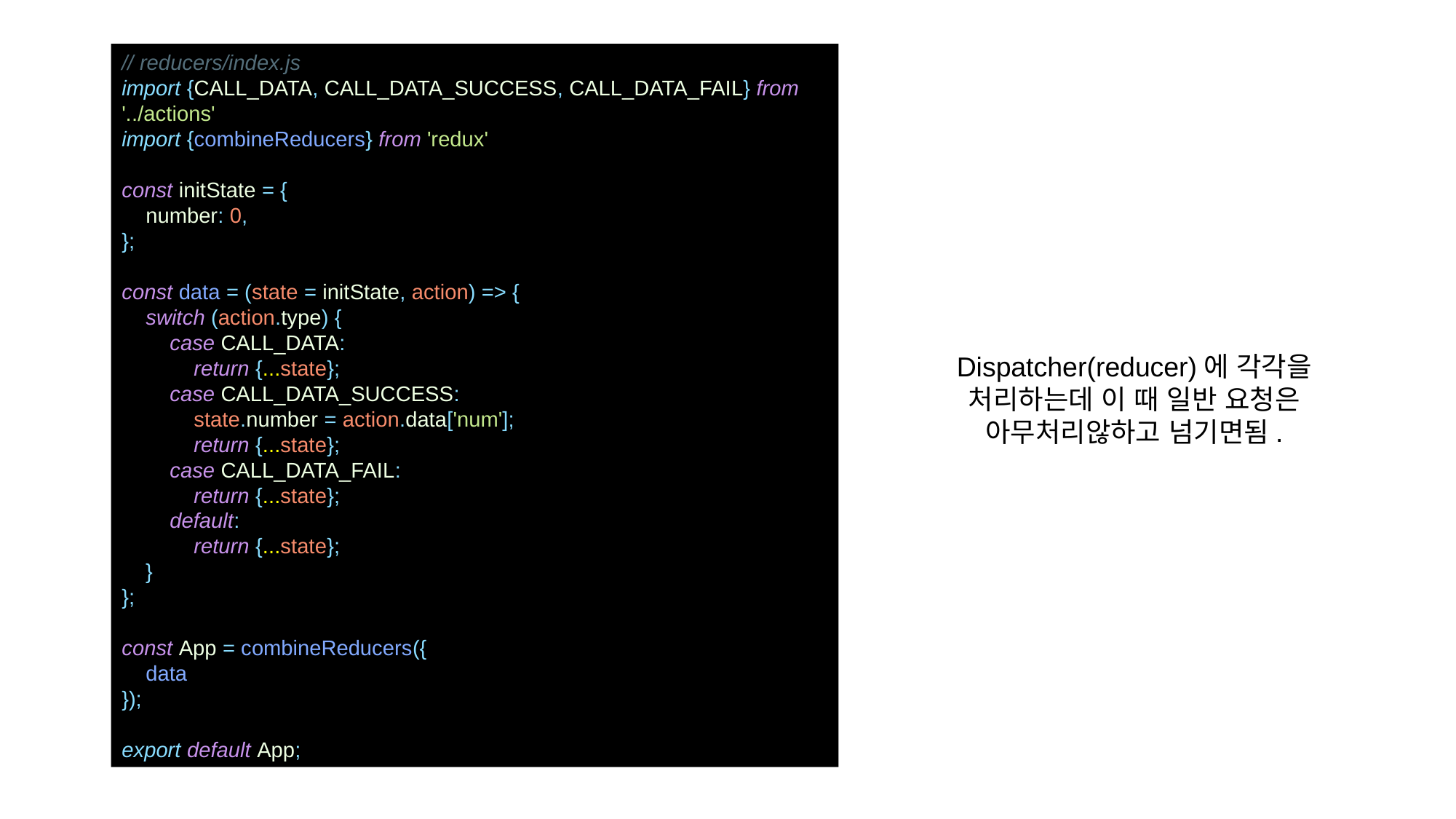

// reducers/index.js
import {CALL_DATA, CALL_DATA_SUCCESS, CALL_DATA_FAIL} from '../actions'
import {combineReducers} from 'redux'
const initState = {
    number: 0,
};
const data = (state = initState, action) => {
    switch (action.type) {
        case CALL_DATA:
            return {...state};
        case CALL_DATA_SUCCESS:
            state.number = action.data['num'];
            return {...state};
        case CALL_DATA_FAIL:
            return {...state};
        default:
            return {...state};
    }
};
const App = combineReducers({
    data
});
export default App;
Dispatcher(reducer)에 각각을 처리하는데 이 때 일반 요청은 아무처리않하고 넘기면됨.